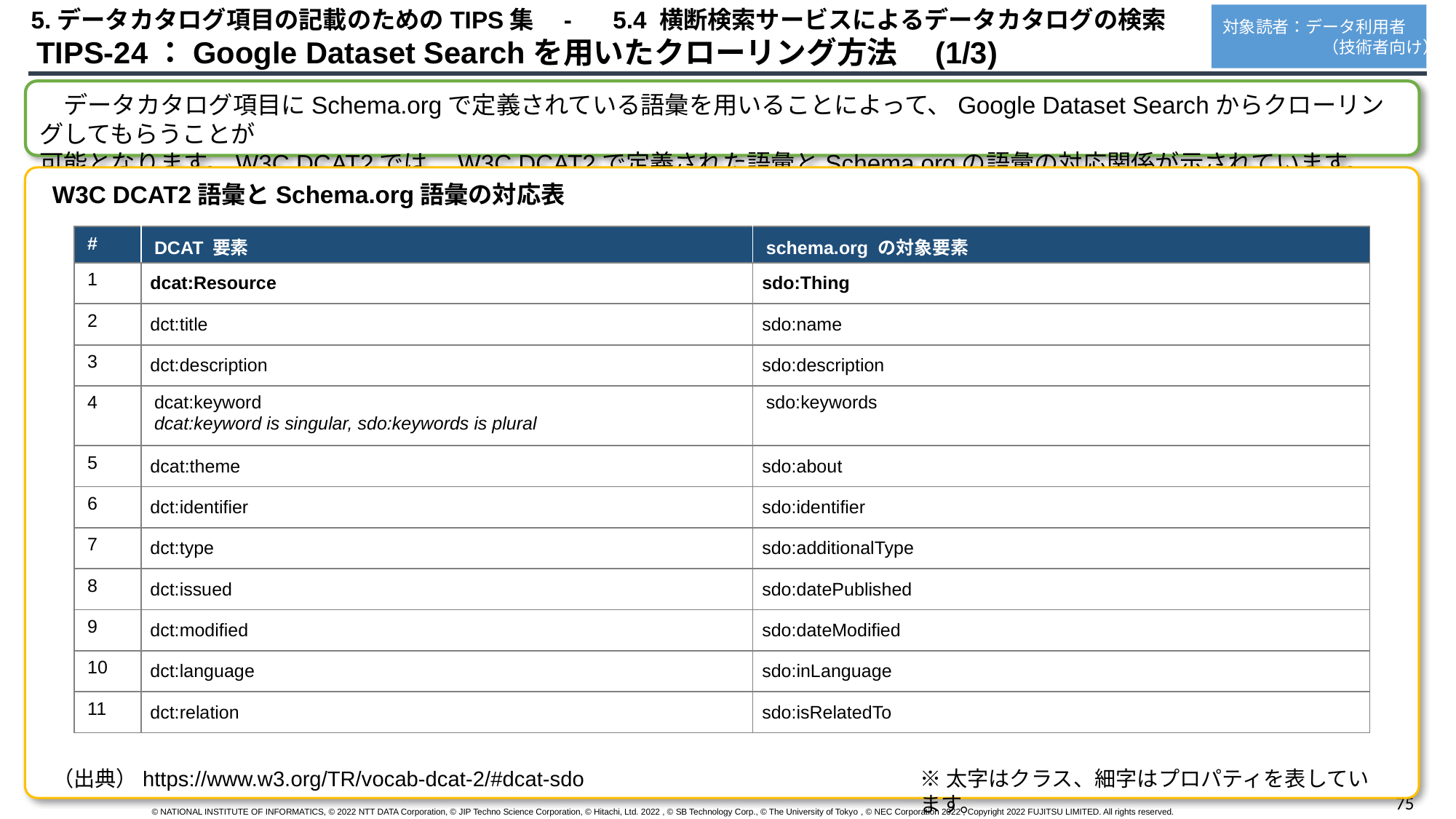

5.データカタログ項目の記載のためのTIPS集　-　 5.4 横断検索サービスによるデータカタログの検索
対象読者：データ利用者
　　　　　　（技術者向け）
 TIPS-24：Google Dataset Searchを用いたクローリング方法　(1/3)
　データカタログ項目にSchema.orgで定義されている語彙を用いることによって、Google Dataset Searchからクローリングしてもらうことが
可能となります。W3C DCAT2では、W3C DCAT2で定義された語彙とSchema.orgの語彙の対応関係が示されています。

W3C DCAT2語彙とSchema.org語彙の対応表
| # | DCAT 要素 | schema.org の対象要素 |
| --- | --- | --- |
| 1 | dcat:Resource | sdo:Thing |
| 2 | dct:title | sdo:name |
| 3 | dct:description | sdo:description |
| 4 | dcat:keyword dcat:keyword is singular, sdo:keywords is plural | sdo:keywords |
| 5 | dcat:theme | sdo:about |
| 6 | dct:identifier | sdo:identifier |
| 7 | dct:type | sdo:additionalType |
| 8 | dct:issued | sdo:datePublished |
| 9 | dct:modified | sdo:dateModified |
| 10 | dct:language | sdo:inLanguage |
| 11 | dct:relation | sdo:isRelatedTo |
（出典）https://www.w3.org/TR/vocab-dcat-2/#dcat-sdo
※太字はクラス、細字はプロパティを表しています。